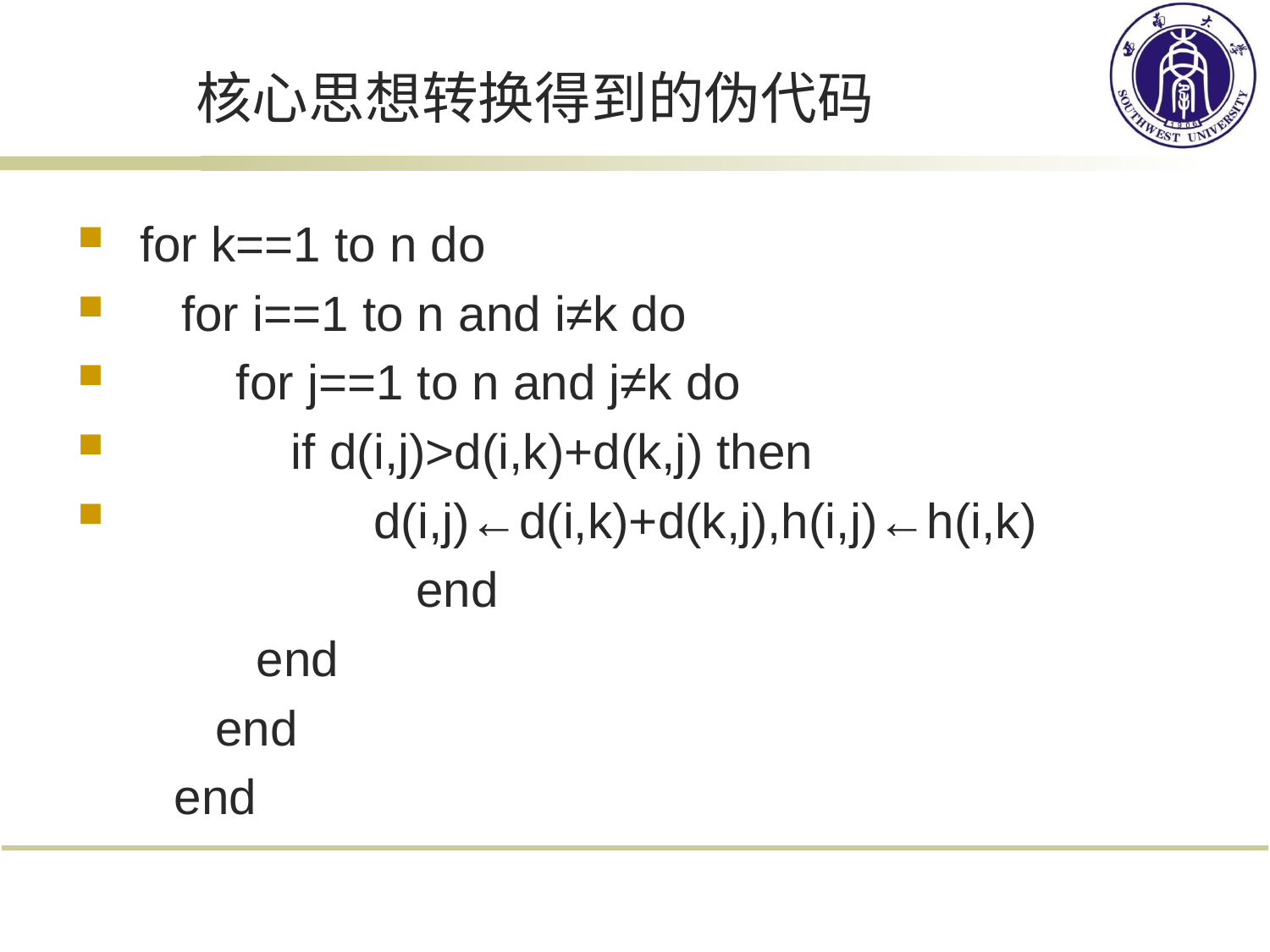

# 核心思想转换得到的伪代码
for k==1 to n do
   for i==1 to n and i≠k do
       for j==1 to n and j≠k do
           if d(i,j)>d(i,k)+d(k,j) then
                 d(i,j)←d(i,k)+d(k,j),h(i,j)←h(i,k)
	         end
    end
 end
       end

7